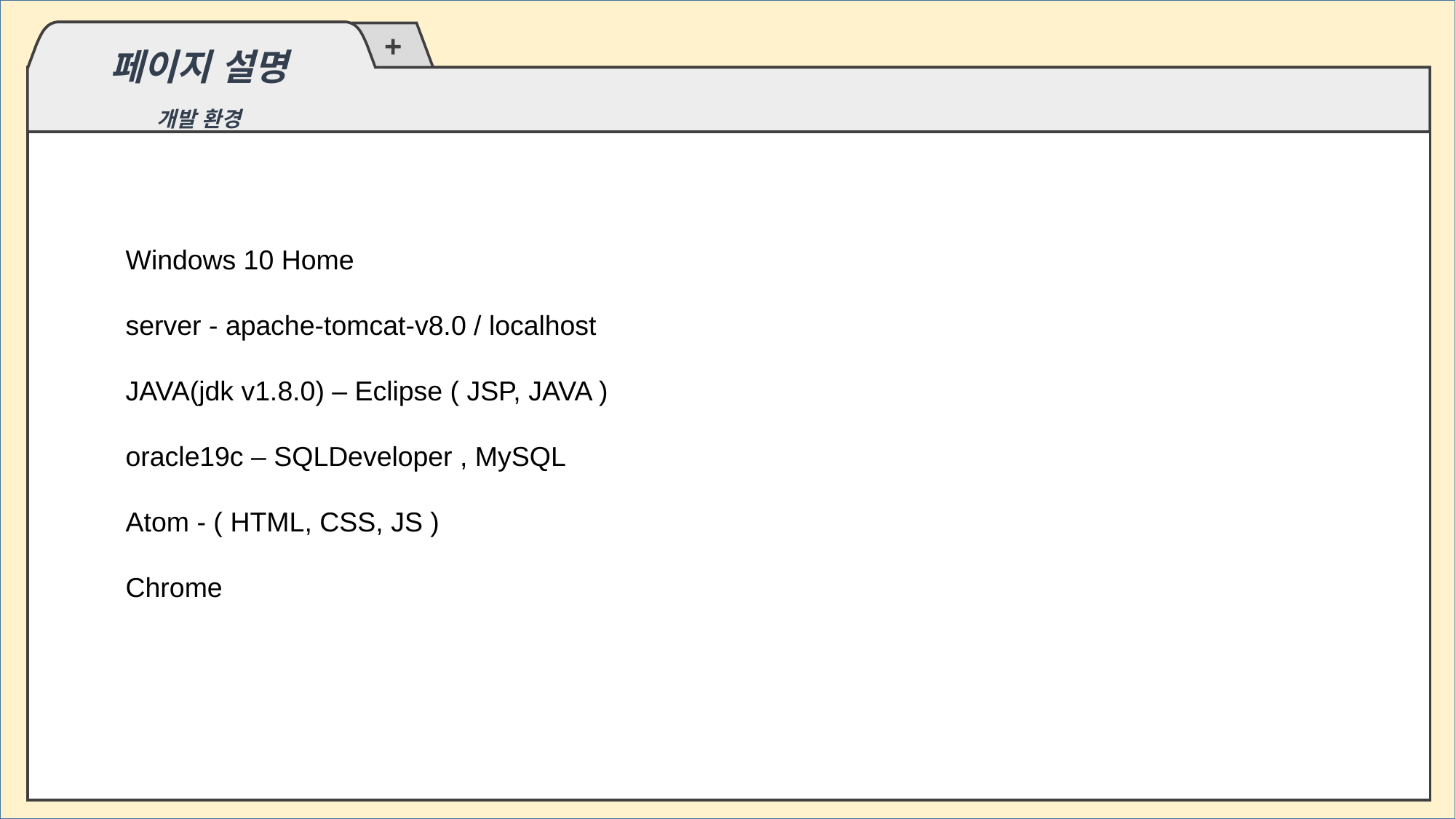

페이지 설명

개발 환경
Windows 10 Home

server - apache-tomcat-v8.0 / localhost

JAVA(jdk v1.8.0) – Eclipse ( JSP, JAVA )

oracle19c – SQLDeveloper , MySQL

Atom - ( HTML, CSS, JS )

Chrome